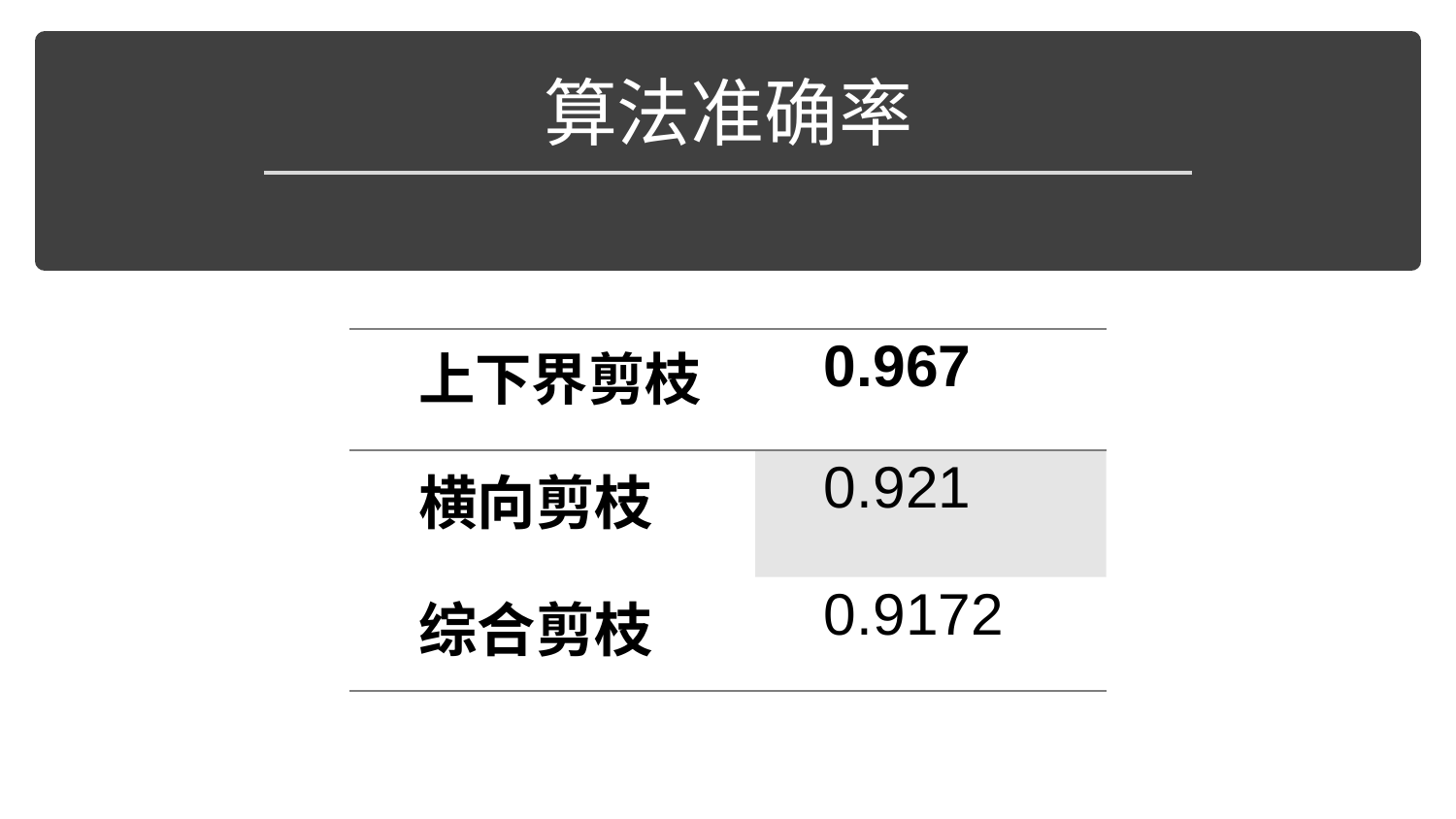

算法准确率
| 上下界剪枝 | 0.967 |
| --- | --- |
| 横向剪枝 | 0.921 |
| 综合剪枝 | 0.9172 |